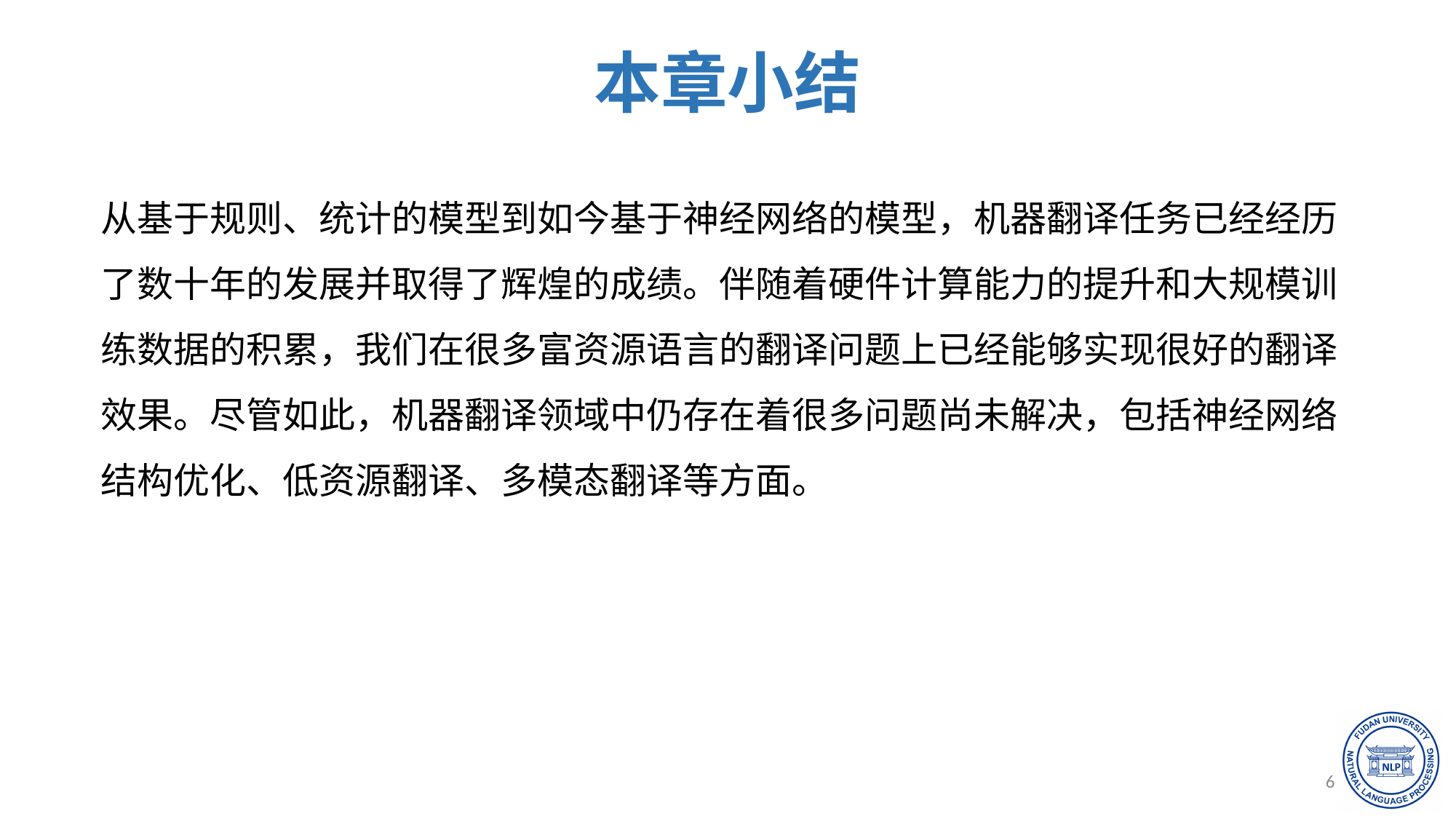

本章小结
哎呀小小草
专业设计
从基于规则、统计的模型到如今基于神经网络的模型，机器翻译任务已经经历了数十年的发展并取得了辉煌的成绩。伴随着硬件计算能力的提升和大规模训练数据的积累，我们在很多富资源语言的翻译问题上已经能够实现很好的翻译效果。尽管如此，机器翻译领域中仍存在着很多问题尚未解决，包括神经网络结构优化、低资源翻译、多模态翻译等方面。
2015
哎呀小小草演示设计
60